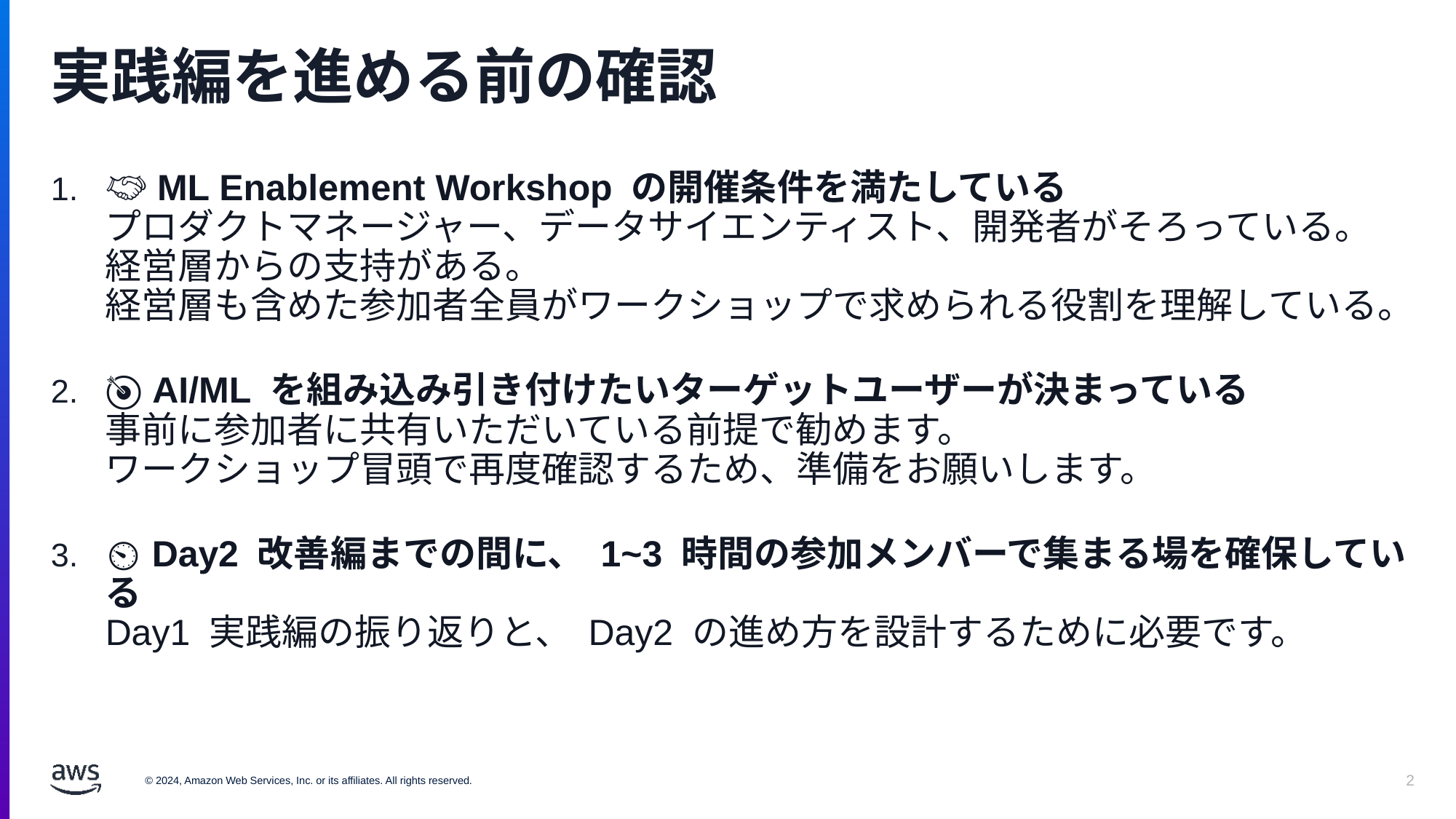

# 実践編を進める前の確認
🤝 ML Enablement Workshop の開催条件を満たしている
プロダクトマネージャー、データサイエンティスト、開発者がそろっている。
経営層からの支持がある。
経営層も含めた参加者全員がワークショップで求められる役割を理解している。
🎯 AI/ML を組み込み引き付けたいターゲットユーザーが決まっている
事前に参加者に共有いただいている前提で勧めます。
ワークショップ冒頭で再度確認するため、準備をお願いします。
⏲️ Day2 改善編までの間に、 1~3 時間の参加メンバーで集まる場を確保している
Day1 実践編の振り返りと、 Day2 の進め方を設計するために必要です。
2